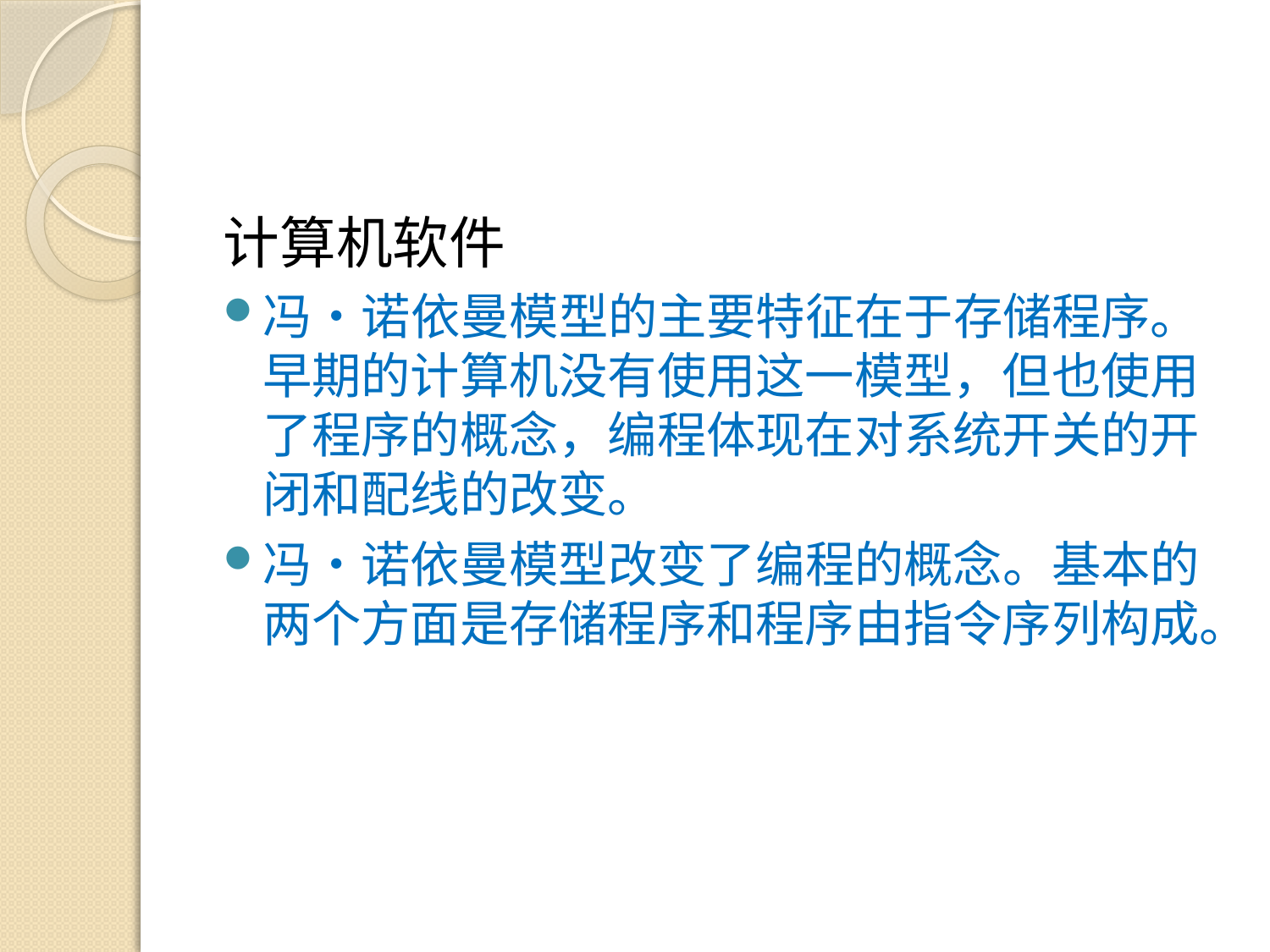

#
计算机软件
冯•诺依曼模型的主要特征在于存储程序。早期的计算机没有使用这一模型，但也使用了程序的概念，编程体现在对系统开关的开闭和配线的改变。
冯•诺依曼模型改变了编程的概念。基本的两个方面是存储程序和程序由指令序列构成。